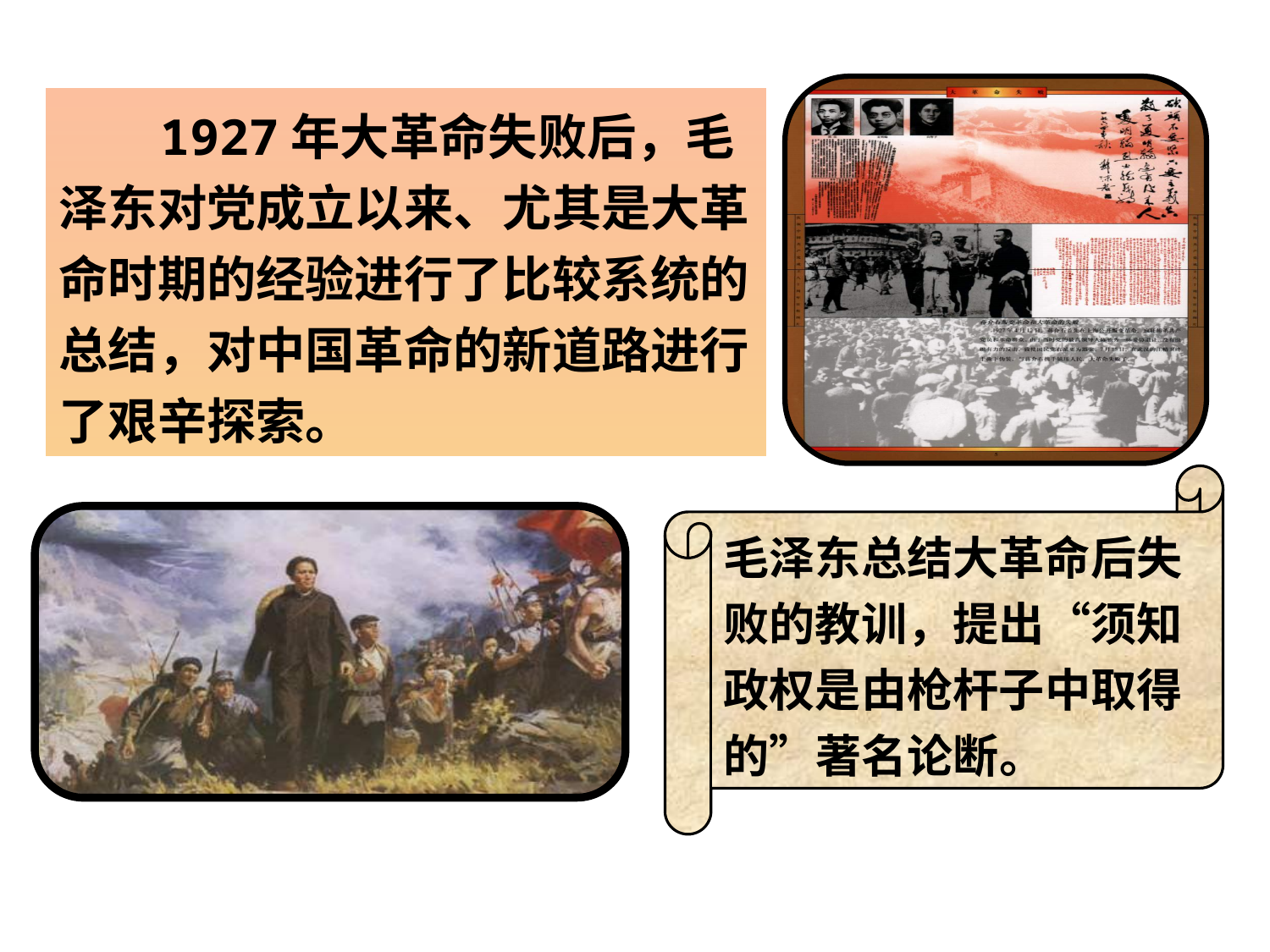

1927年大革命失败后，毛泽东对党成立以来、尤其是大革命时期的经验进行了比较系统的总结，对中国革命的新道路进行了艰辛探索。
毛泽东总结大革命后失败的教训，提出“须知政权是由枪杆子中取得的”著名论断。